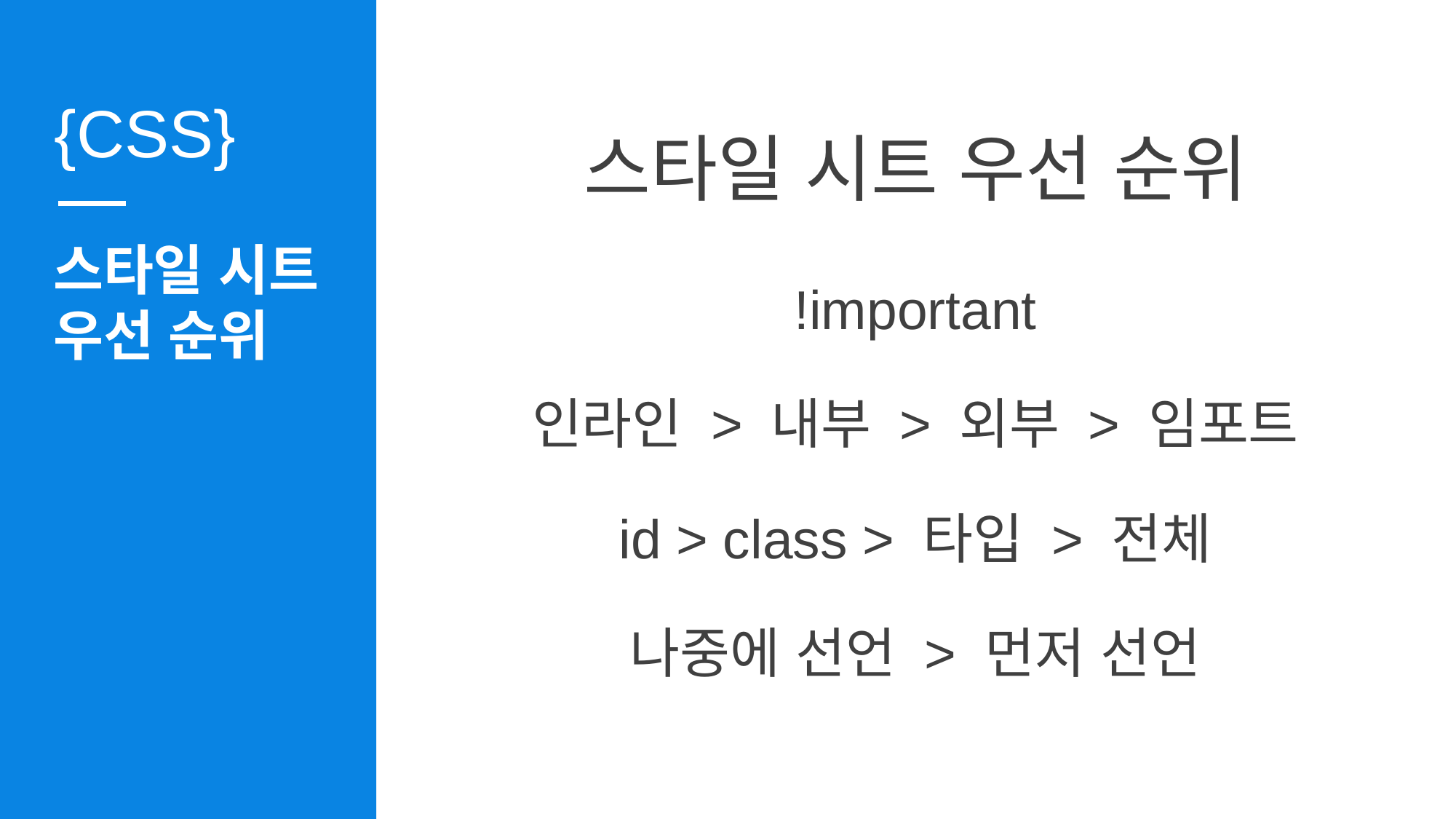

스타일 시트 우선 순위
스타일 시트
우선 순위
!important
인라인 > 내부 > 외부 > 임포트
id > class > 타입 > 전체
나중에 선언 > 먼저 선언